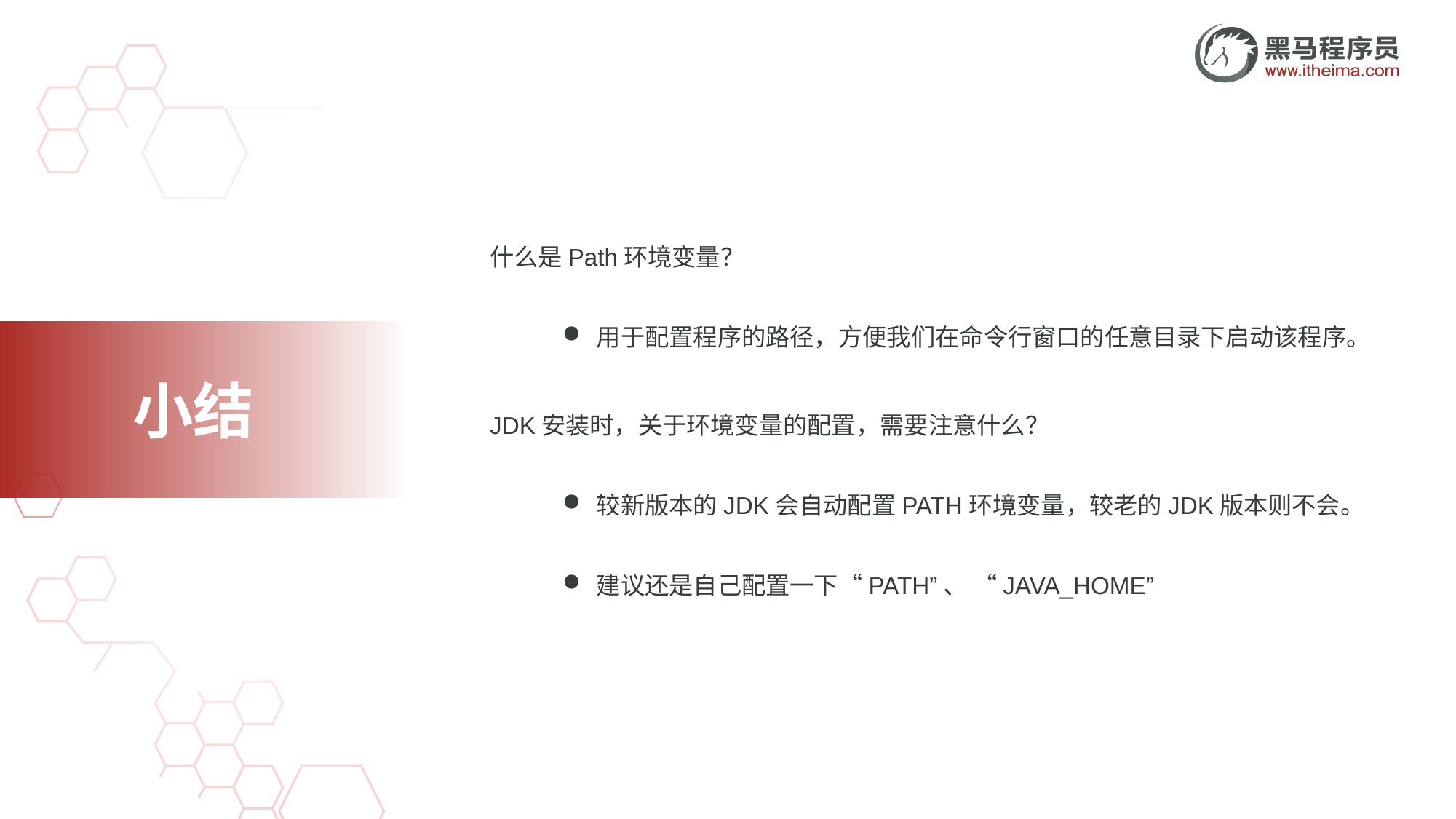

什么是Path环境变量？
用于配置程序的路径，方便我们在命令行窗口的任意目录下启动该程序。
JDK安装时，关于环境变量的配置，需要注意什么？
较新版本的JDK会自动配置PATH环境变量，较老的JDK版本则不会。
建议还是自己配置一下“PATH”、 “JAVA_HOME”